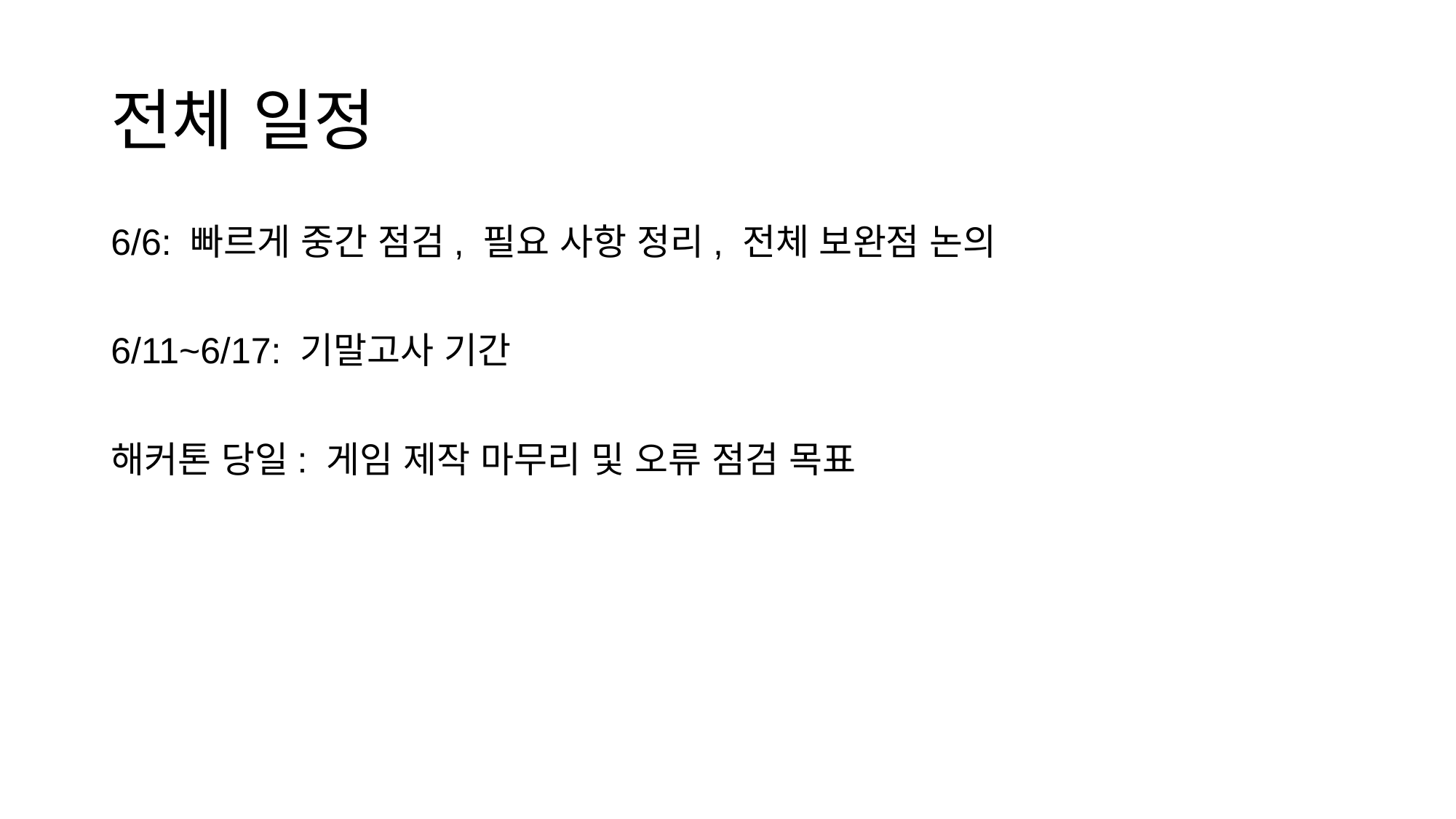

# 전체 일정
6/6: 빠르게 중간 점검, 필요 사항 정리, 전체 보완점 논의

6/11~6/17: 기말고사 기간

해커톤 당일: 게임 제작 마무리 및 오류 점검 목표